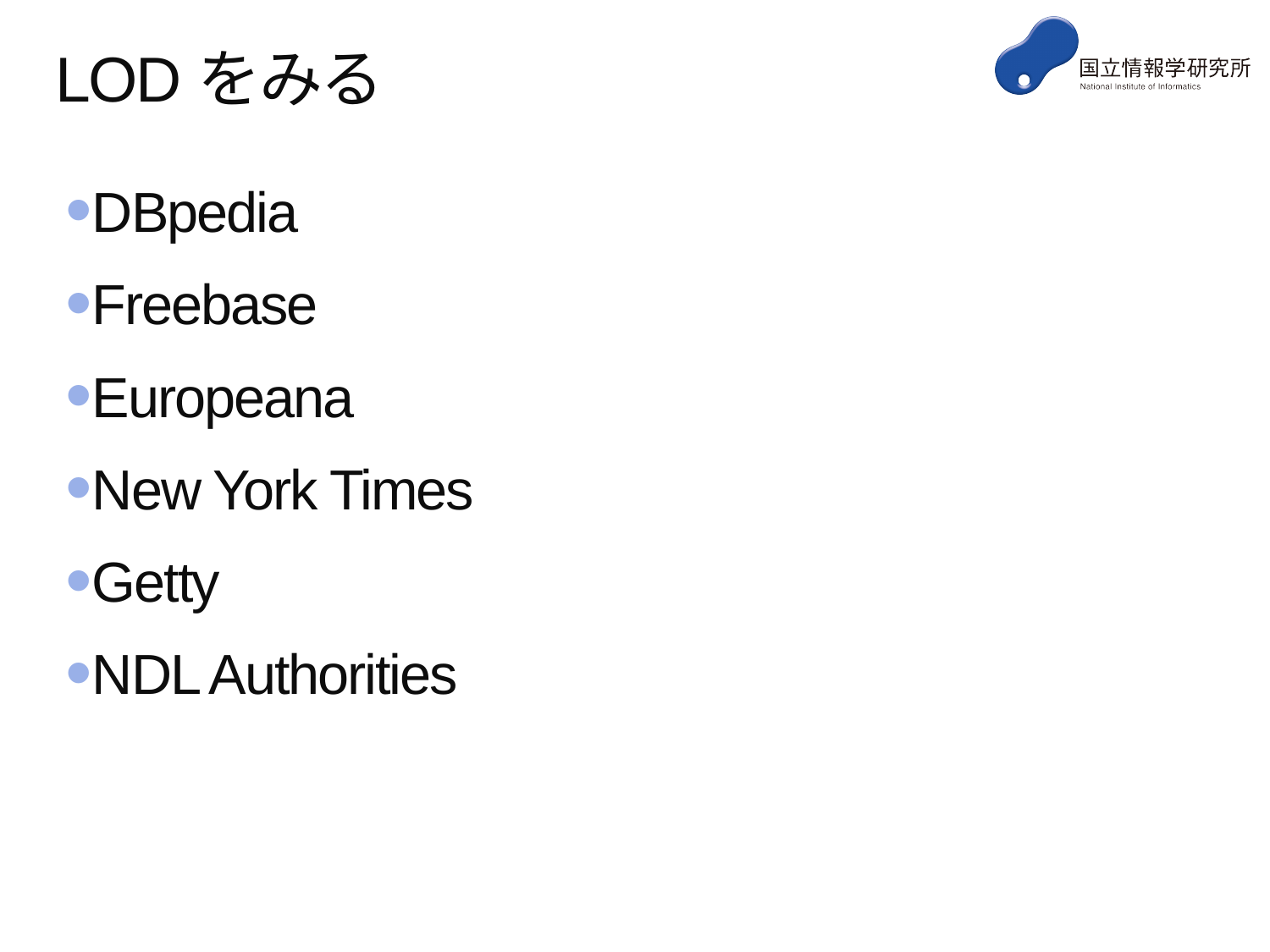

# LODをみる
DBpedia
Freebase
Europeana
New York Times
Getty
NDL Authorities